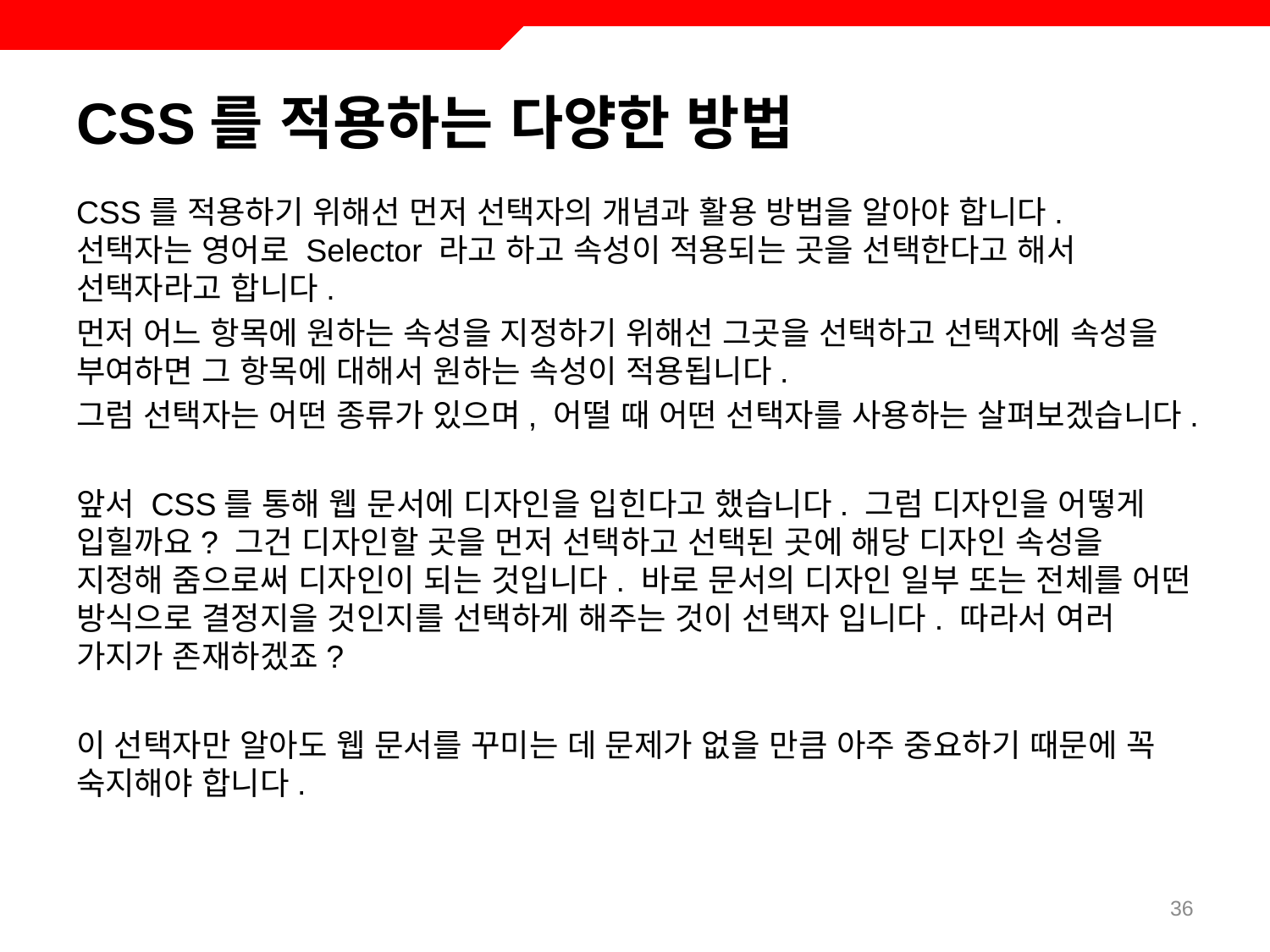

# CSS를 적용하는 다양한 방법
CSS를 적용하기 위해선 먼저 선택자의 개념과 활용 방법을 알아야 합니다. 선택자는 영어로 Selector 라고 하고 속성이 적용되는 곳을 선택한다고 해서 선택자라고 합니다.
먼저 어느 항목에 원하는 속성을 지정하기 위해선 그곳을 선택하고 선택자에 속성을 부여하면 그 항목에 대해서 원하는 속성이 적용됩니다.
그럼 선택자는 어떤 종류가 있으며, 어떨 때 어떤 선택자를 사용하는 살펴보겠습니다.

앞서 CSS를 통해 웹 문서에 디자인을 입힌다고 했습니다. 그럼 디자인을 어떻게 입힐까요? 그건 디자인할 곳을 먼저 선택하고 선택된 곳에 해당 디자인 속성을 지정해 줌으로써 디자인이 되는 것입니다. 바로 문서의 디자인 일부 또는 전체를 어떤 방식으로 결정지을 것인지를 선택하게 해주는 것이 선택자 입니다. 따라서 여러 가지가 존재하겠죠?

이 선택자만 알아도 웹 문서를 꾸미는 데 문제가 없을 만큼 아주 중요하기 때문에 꼭 숙지해야 합니다.

36